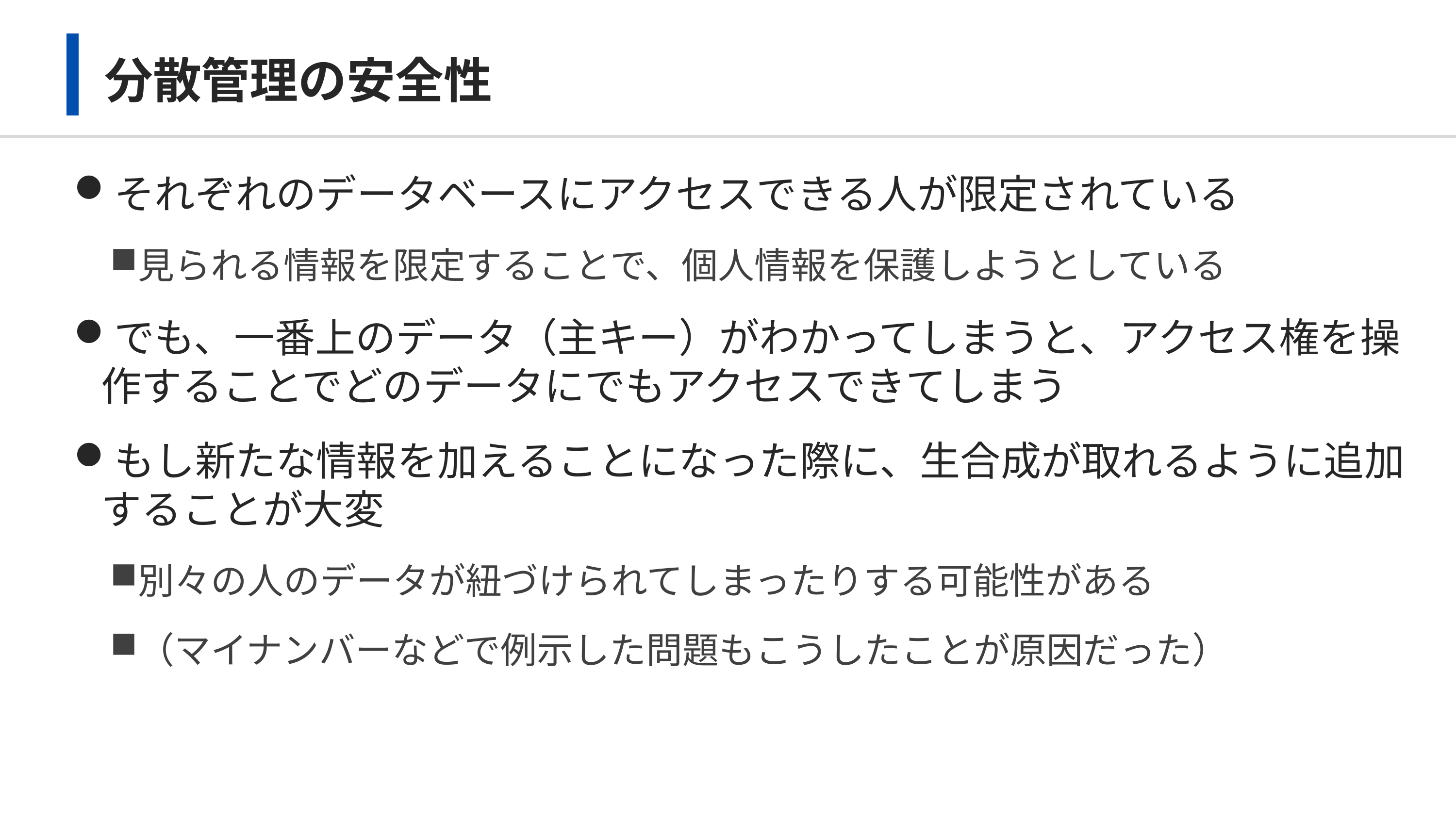

# 分散管理の安全性
それぞれのデータベースにアクセスできる人が限定されている
見られる情報を限定することで、個人情報を保護しようとしている
でも、一番上のデータ（主キー）がわかってしまうと、アクセス権を操作することでどのデータにでもアクセスできてしまう
もし新たな情報を加えることになった際に、生合成が取れるように追加することが大変
別々の人のデータが紐づけられてしまったりする可能性がある
（マイナンバーなどで例示した問題もこうしたことが原因だった）